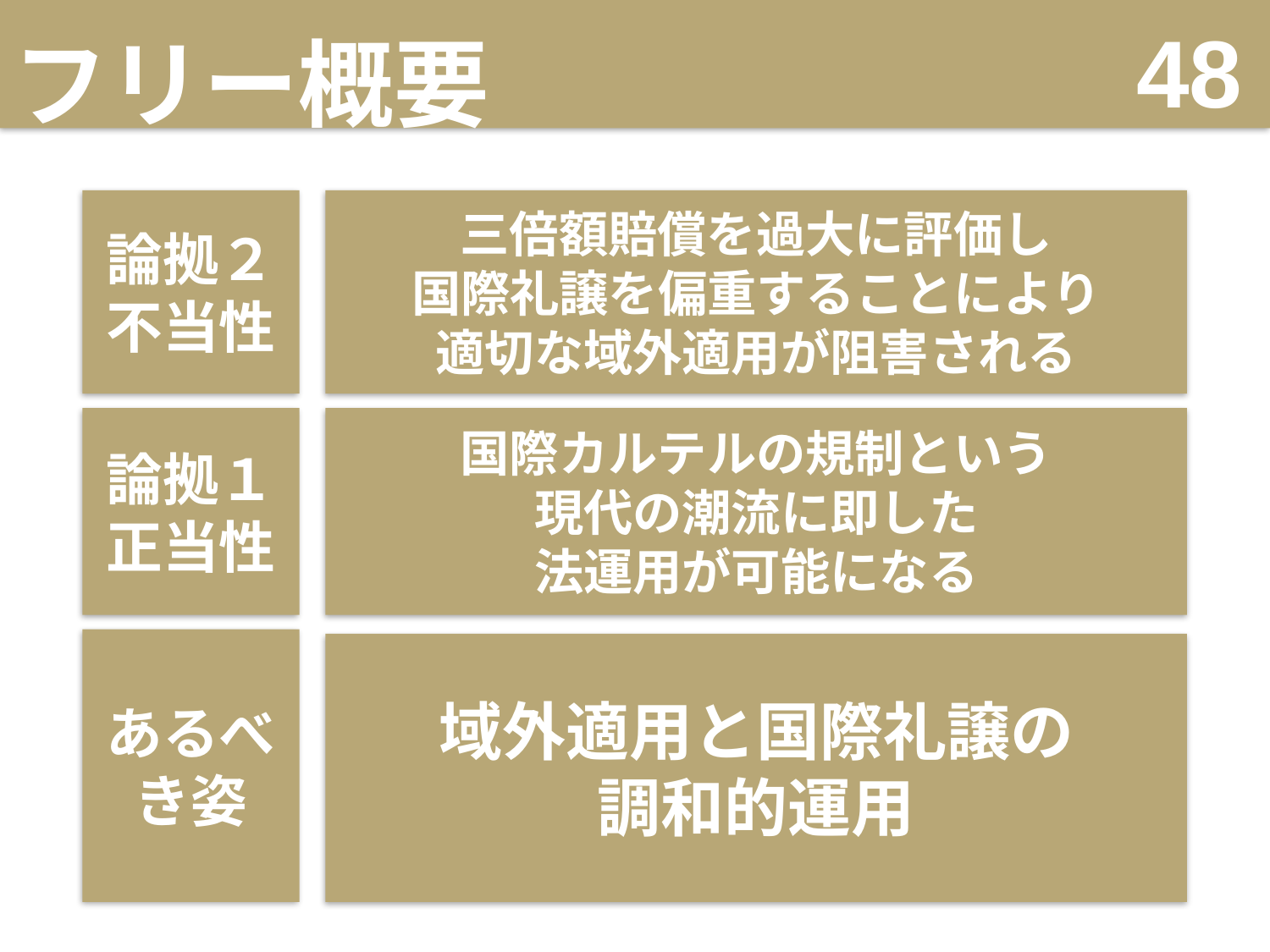

# フリー概要
48
論拠２
不当性
三倍額賠償を過大に評価し
国際礼譲を偏重することにより
適切な域外適用が阻害される
論拠１
正当性
国際カルテルの規制という
現代の潮流に即した
法運用が可能になる
あるべき姿
域外適用と国際礼譲の
調和的運用